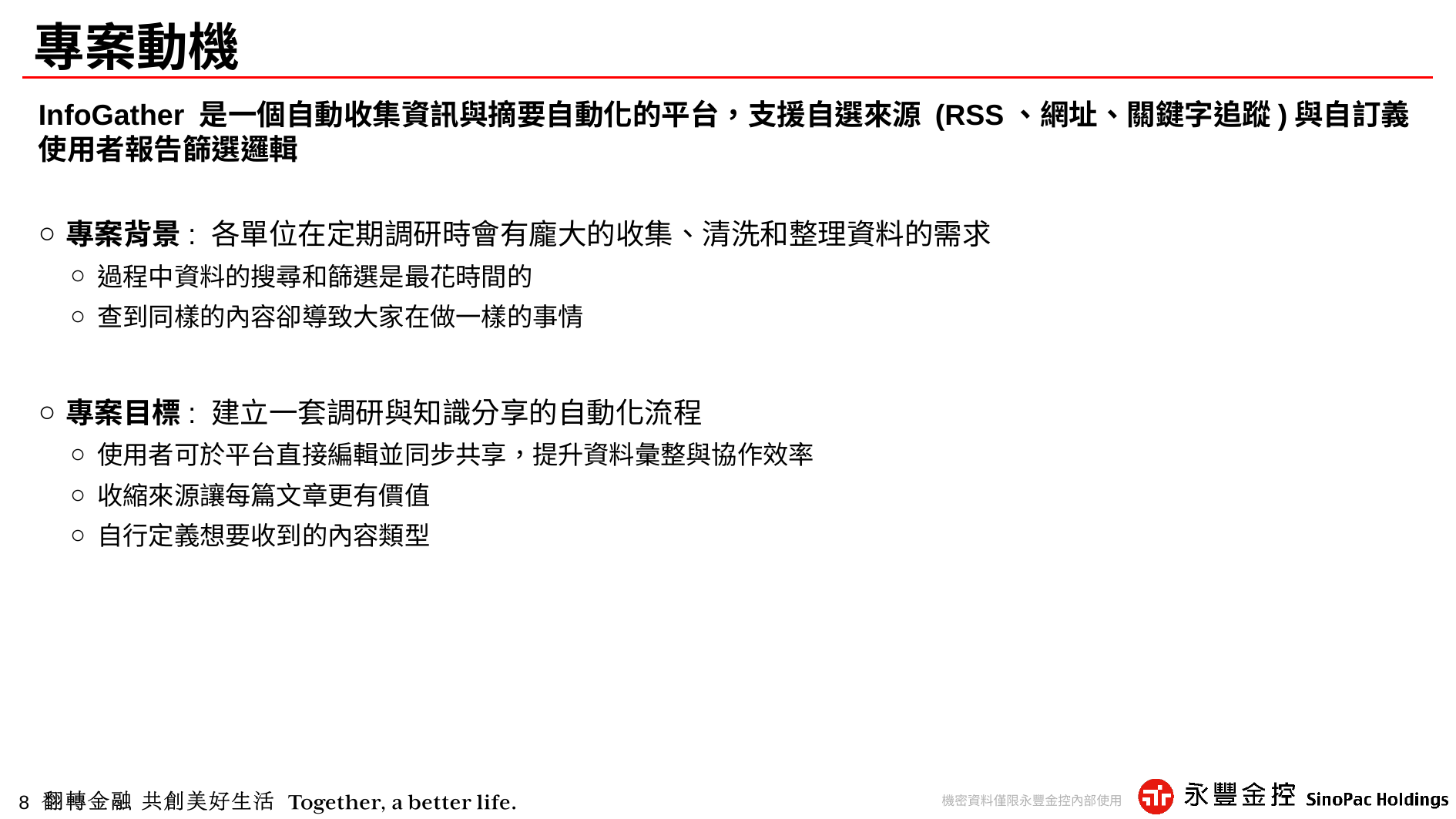

# 專案動機
InfoGather 是一個自動收集資訊與摘要自動化的平台，支援自選來源 (RSS、網址、關鍵字追蹤)與自訂義使用者報告篩選邏輯

專案背景: 各單位在定期調研時會有龐大的收集、清洗和整理資料的需求
過程中資料的搜尋和篩選是最花時間的
查到同樣的內容卻導致大家在做一樣的事情

專案目標: 建立一套調研與知識分享的自動化流程
使用者可於平台直接編輯並同步共享，提升資料彙整與協作效率
收縮來源讓每篇文章更有價值
自行定義想要收到的內容類型